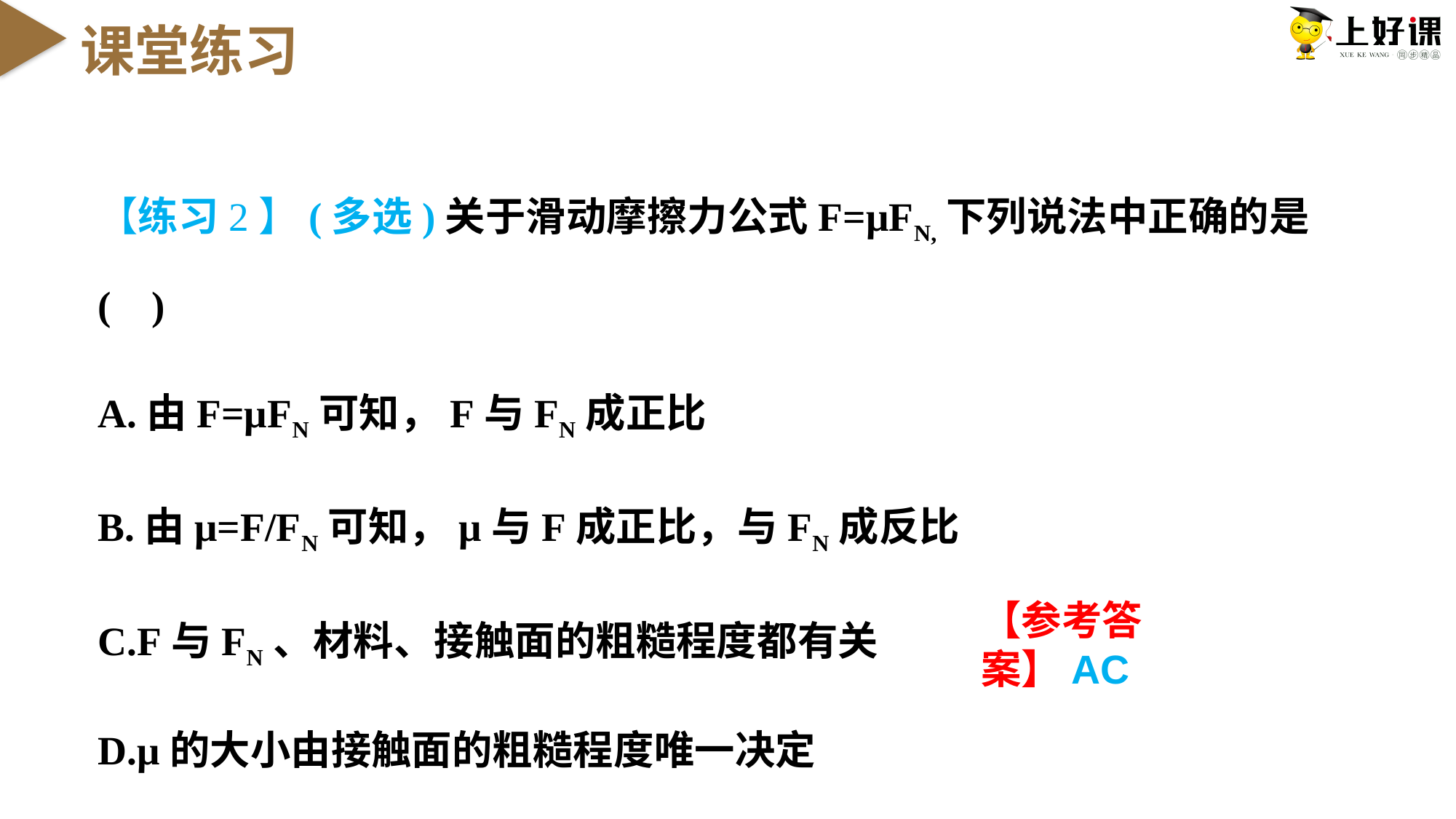

课堂练习
【练习2】(多选)关于滑动摩擦力公式F=μFN,下列说法中正确的是(    )
A.由F=μFN可知，F与FN成正比
B.由μ=F/FN可知，μ与F成正比，与FN成反比
C.F与FN、材料、接触面的粗糙程度都有关
D.μ的大小由接触面的粗糙程度唯一决定
【参考答案】AC